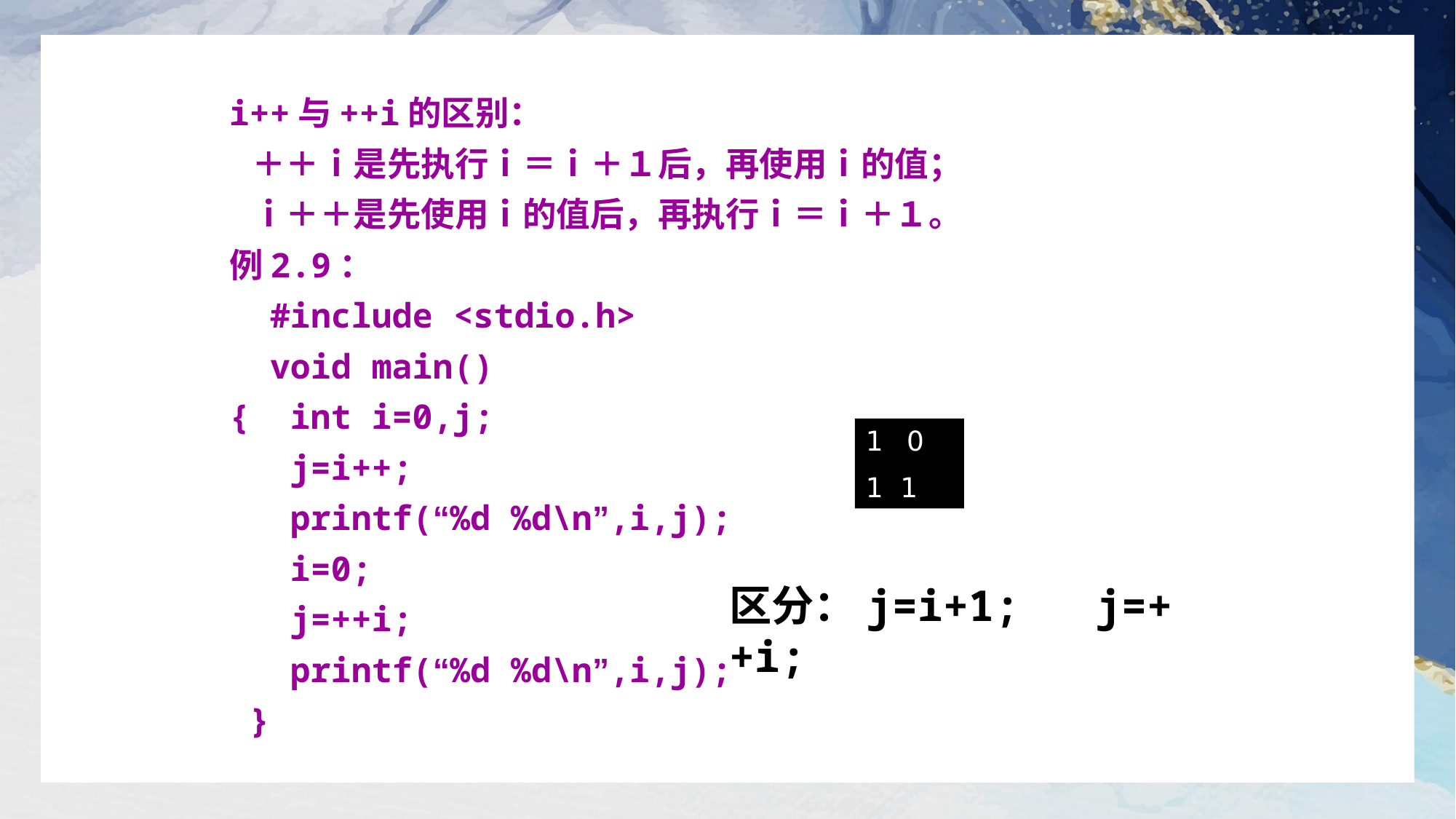

i++与++i的区别：
  ＋＋ｉ是先执行ｉ＝ｉ＋１后，再使用ｉ的值；
  ｉ＋＋是先使用ｉ的值后，再执行ｉ＝ｉ＋１。
例2.9：
  #include <stdio.h>
  void main()
{  int i=0,j;
   j=i++;
   printf(“%d %d\n”,i,j);
   i=0;
   j=++i;
   printf(“%d %d\n”,i,j);
 }
0
1  1
区分：j=i+1;   j=++i;